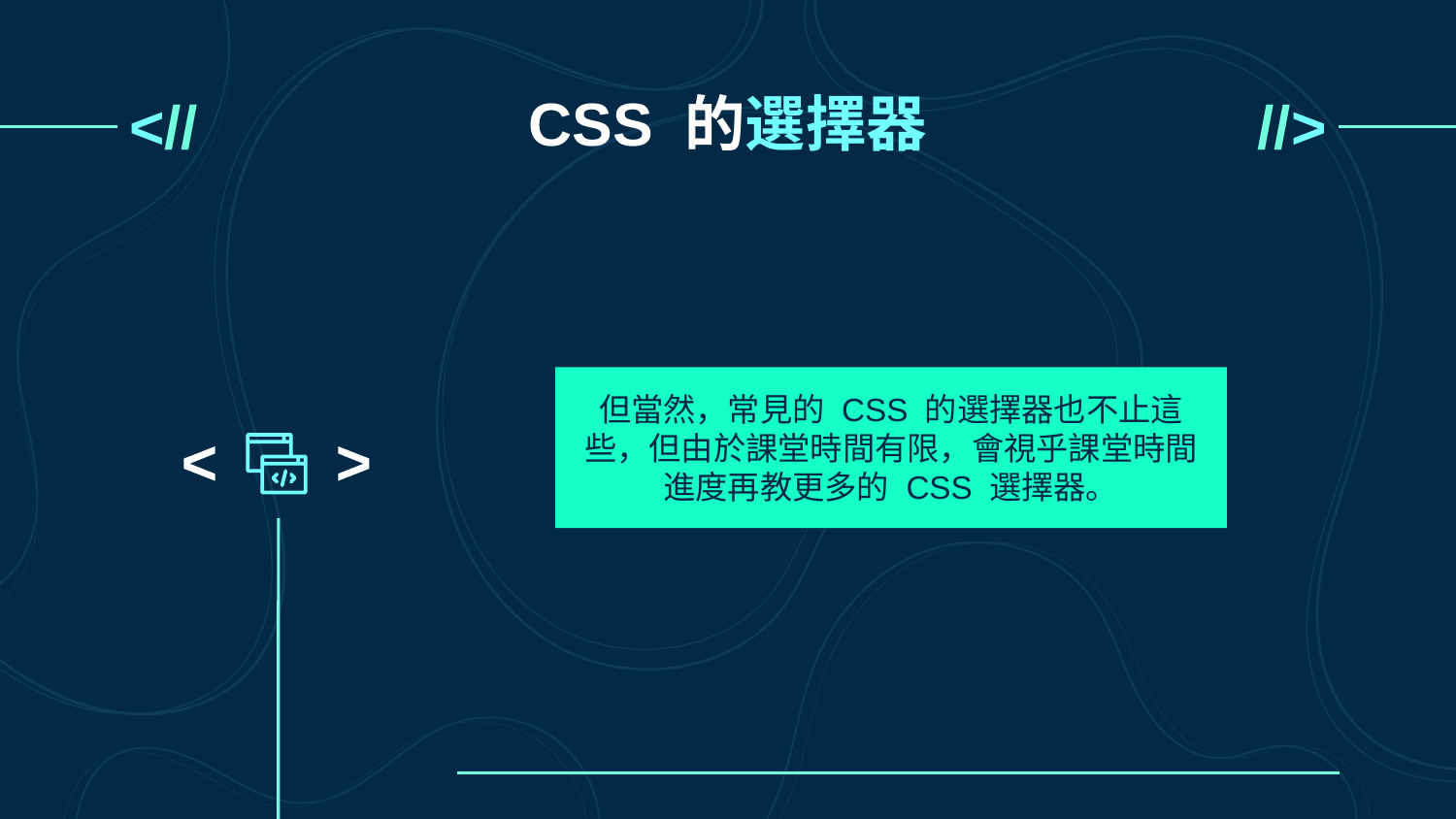

# CSS 的選擇器
<//
//>
但當然，常見的 CSS 的選擇器也不止這些，但由於課堂時間有限，會視乎課堂時間進度再教更多的 CSS 選擇器。

<
<